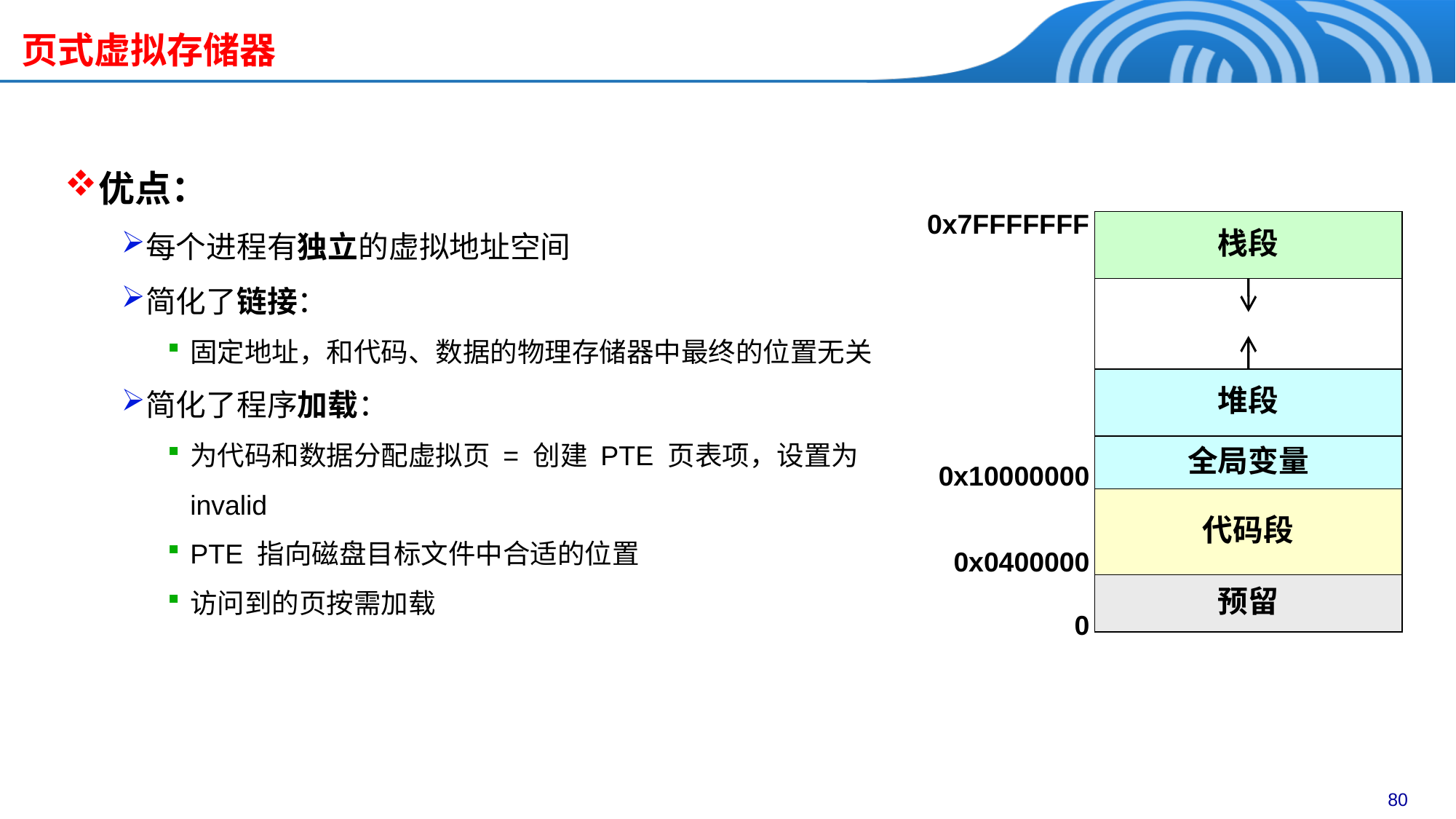

# 页式虚拟存储器
优点：
每个进程有独立的虚拟地址空间
简化了链接：
固定地址，和代码、数据的物理存储器中最终的位置无关
简化了程序加载：
为代码和数据分配虚拟页 = 创建 PTE 页表项，设置为 invalid
PTE 指向磁盘目标文件中合适的位置
访问到的页按需加载

0x7FFFFFFF
栈段

堆段
全局变量
0x10000000
代码段
0x0400000
预留
0